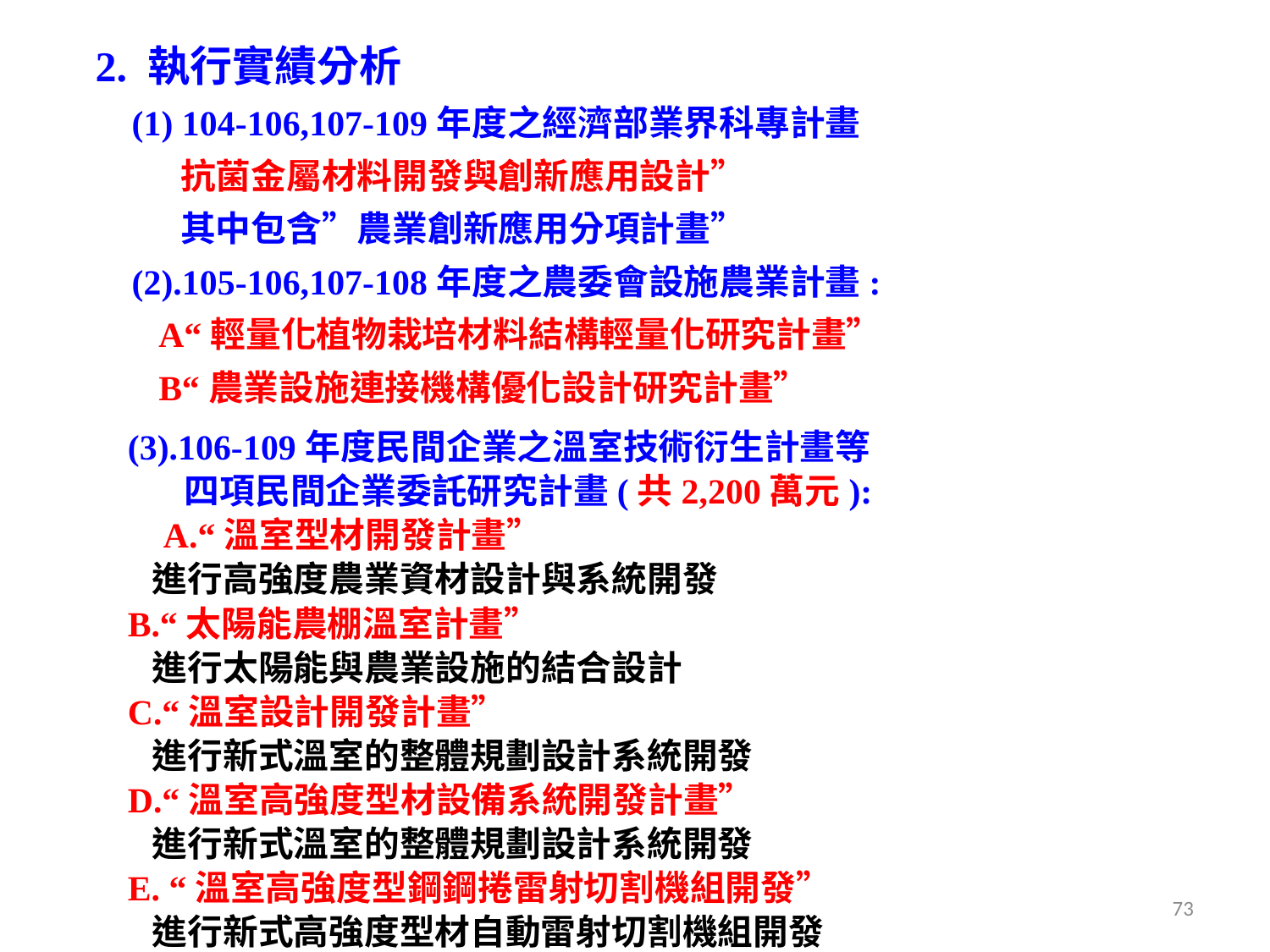

2. 執行實績分析
(1) 104-106,107-109年度之經濟部業界科專計畫
     抗菌金屬材料開發與創新應用設計”
     其中包含”農業創新應用分項計畫”
(2).105-106,107-108年度之農委會設施農業計畫:
   A“輕量化植物栽培材料結構輕量化研究計畫”
   B“農業設施連接機構優化設計研究計畫”
(3).106-109年度民間企業之溫室技術衍生計畫等
      四項民間企業委託研究計畫(共2,200萬元):
    A.“溫室型材開發計畫”
  進行高強度農業資材設計與系統開發
B.“太陽能農棚溫室計畫”
  進行太陽能與農業設施的結合設計
C.“溫室設計開發計畫”
  進行新式溫室的整體規劃設計系統開發
D.“溫室高強度型材設備系統開發計畫”
  進行新式溫室的整體規劃設計系統開發
E. “溫室高強度型鋼鋼捲雷射切割機組開發”
  進行新式高強度型材自動雷射切割機組開發
73